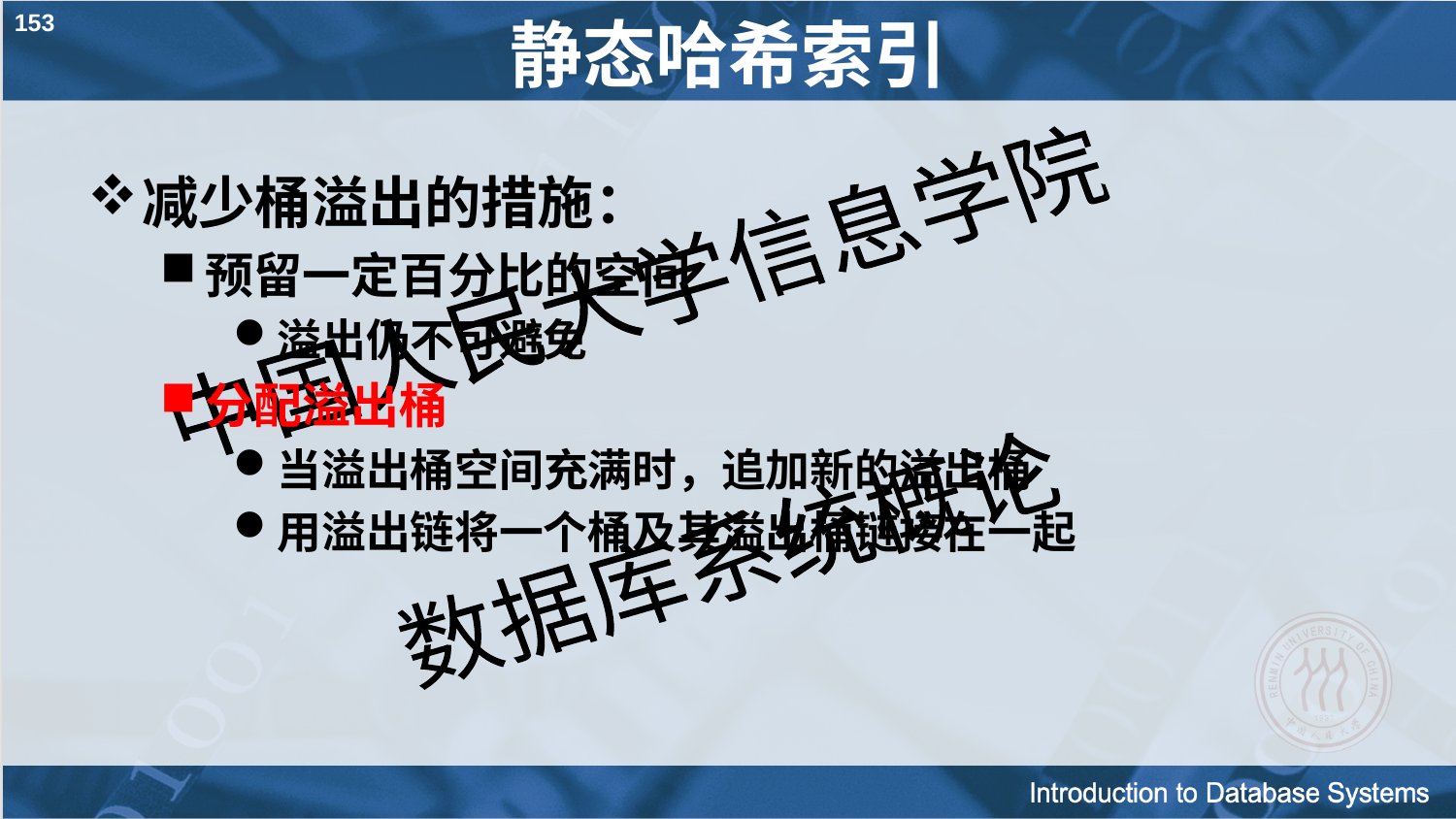

153
# 静态哈希索引
减少桶溢出的措施：
预留一定百分比的空间
溢出仍不可避免
分配溢出桶
当溢出桶空间充满时，追加新的溢出桶
用溢出链将一个桶及其溢出桶链接在一起